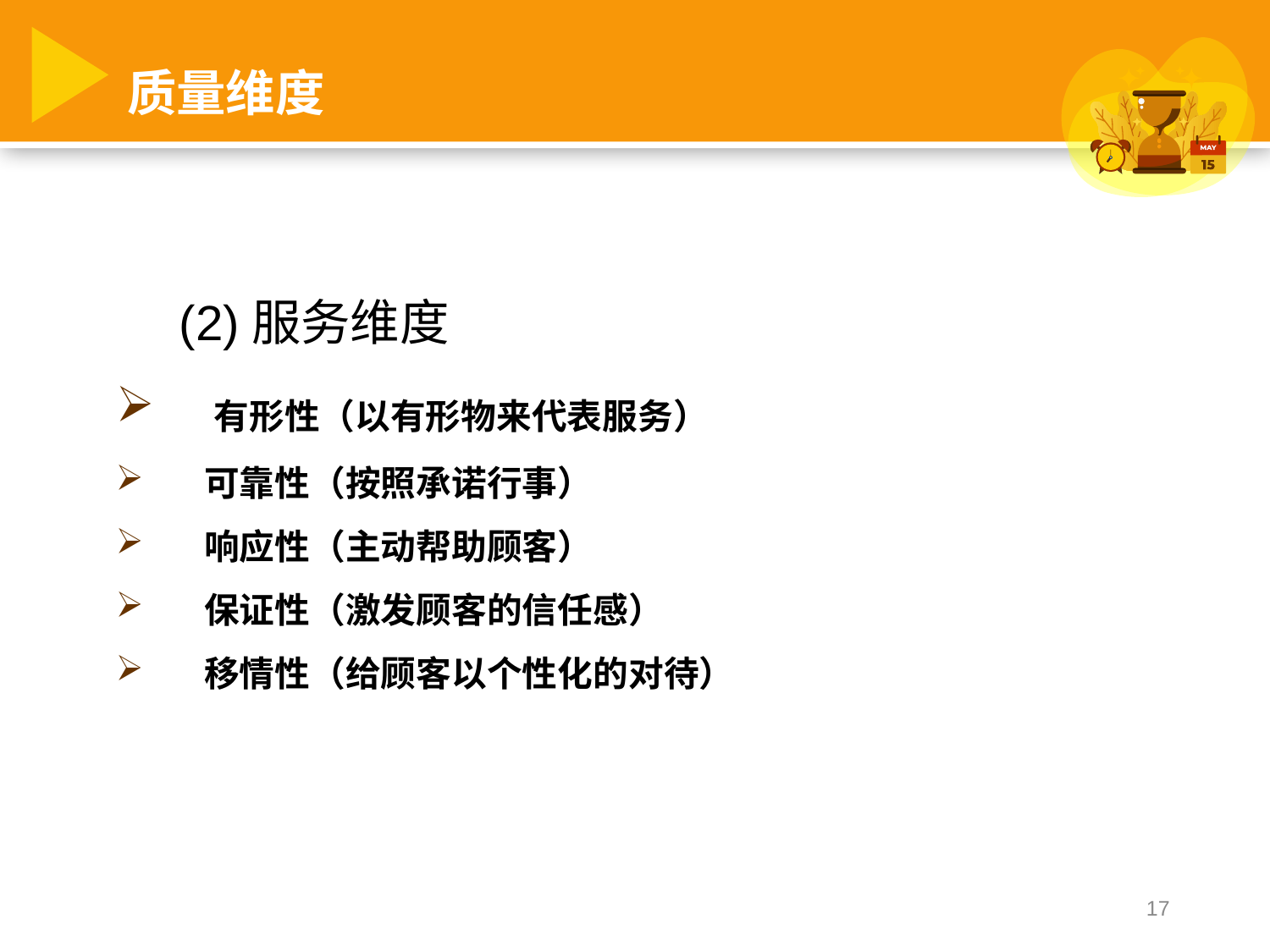

质量维度

(2)服务维度
  有形性（以有形物来代表服务）
    可靠性（按照承诺行事）
    响应性（主动帮助顾客）
    保证性（激发顾客的信任感）
    移情性（给顾客以个性化的对待）
17